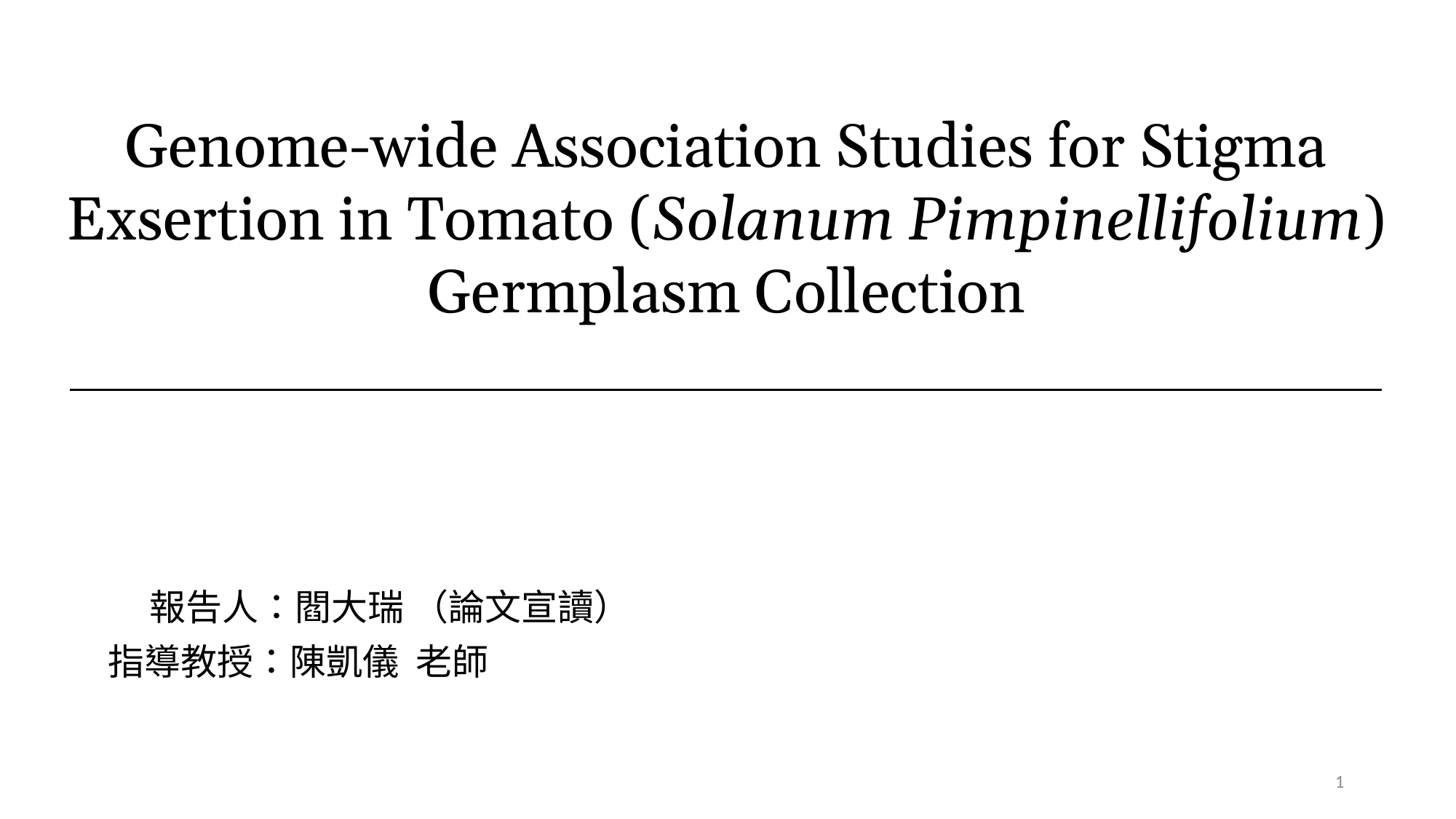

# Genome-wide Association Studies for Stigma Exsertion in Tomato (Solanum Pimpinellifolium) Germplasm Collection
    報告人：閻大瑞 （論文宣讀）
指導教授：陳凱儀  老師
1